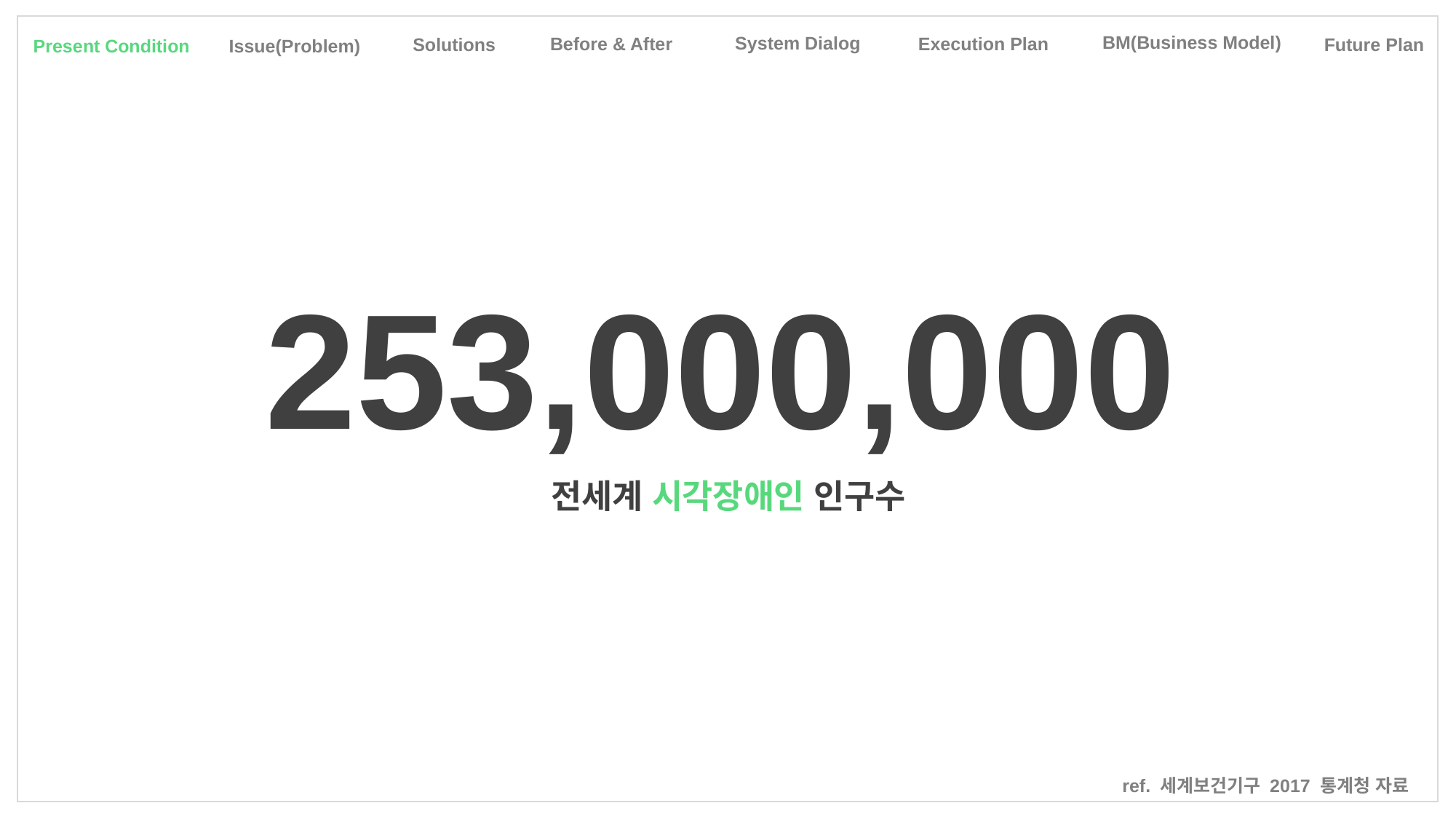

BM(Business Model)
System Dialog
Before & After
Execution Plan
Solutions
Future Plan
Present Condition
Issue(Problem)
253,000,000
전세계 시각장애인 인구수
ref. 세계보건기구 2017 통계청 자료